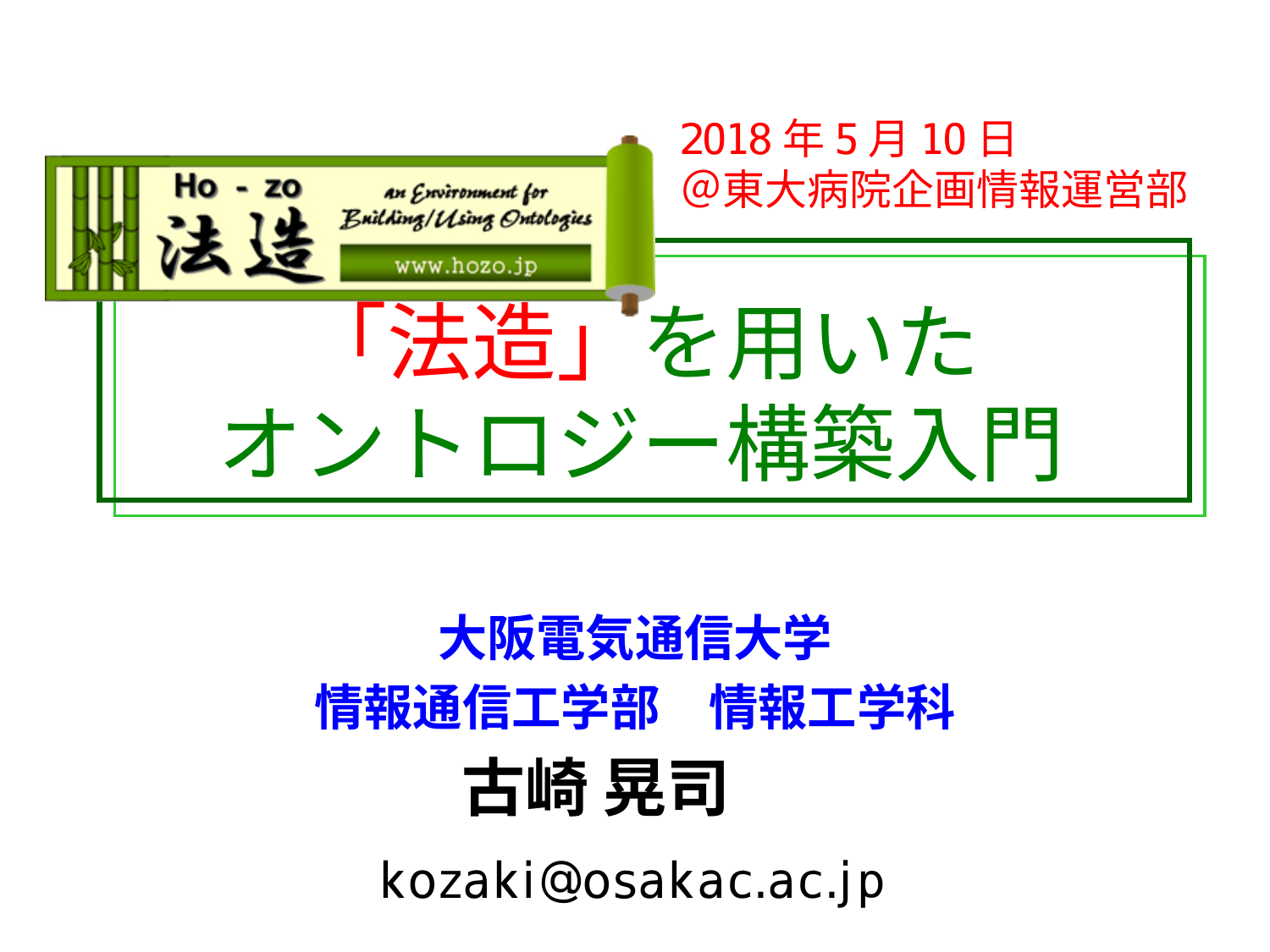

2018年5月10日
＠東大病院企画情報運営部
# 「法造」を用いた オントロジー構築入門
大阪電気通信大学
情報通信工学部　情報工学科
古崎 晃司
kozaki@osakac.ac.jp